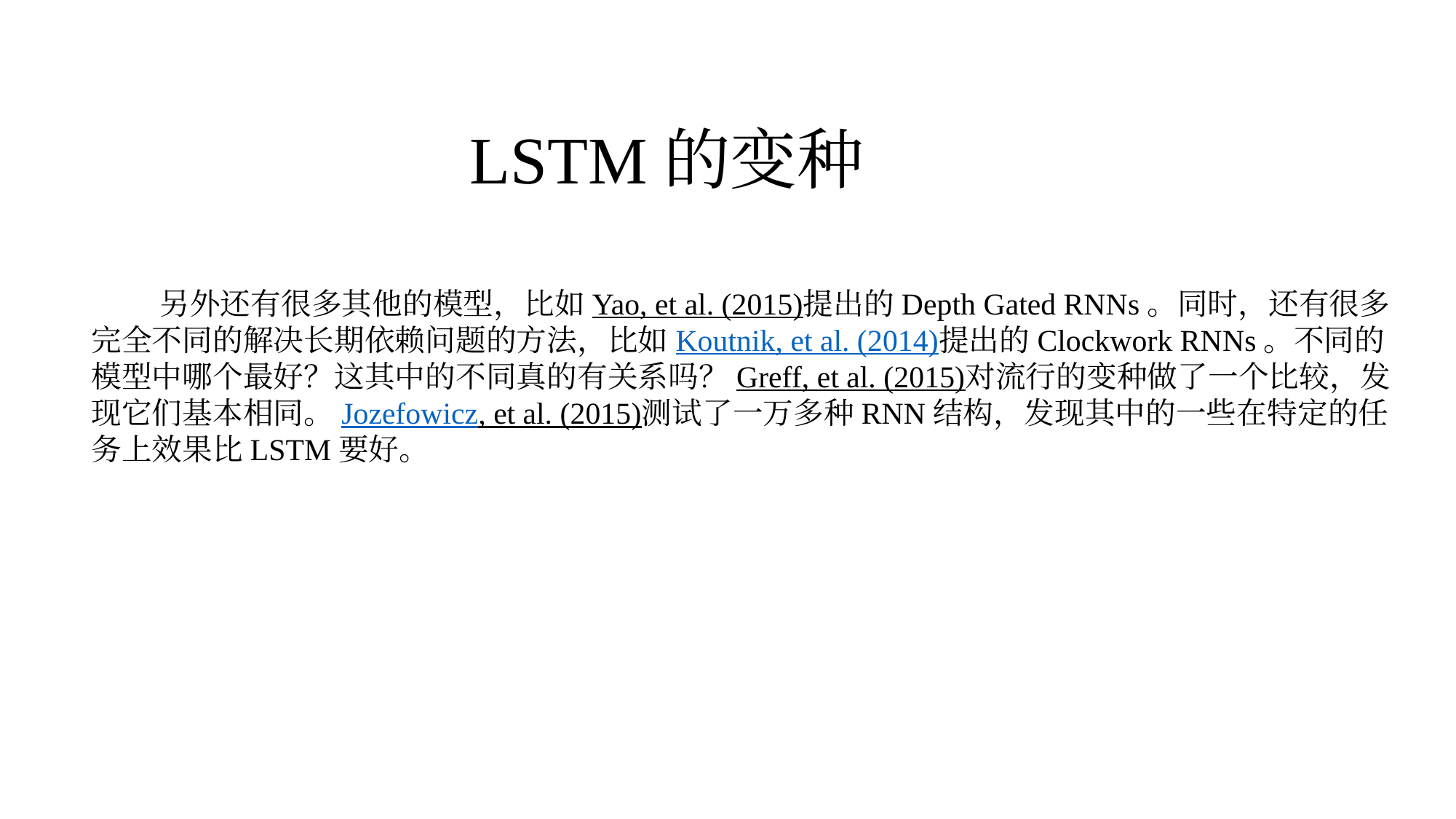

LSTM的变种
        另外还有很多其他的模型，比如Yao, et al. (2015)提出的Depth Gated RNNs。同时，还有很多完全不同的解决长期依赖问题的方法，比如Koutnik, et al. (2014)提出的Clockwork RNNs。不同的模型中哪个最好？这其中的不同真的有关系吗？Greff, et al. (2015)对流行的变种做了一个比较，发现它们基本相同。Jozefowicz, et al. (2015)测试了一万多种RNN结构，发现其中的一些在特定的任务上效果比LSTM要好。